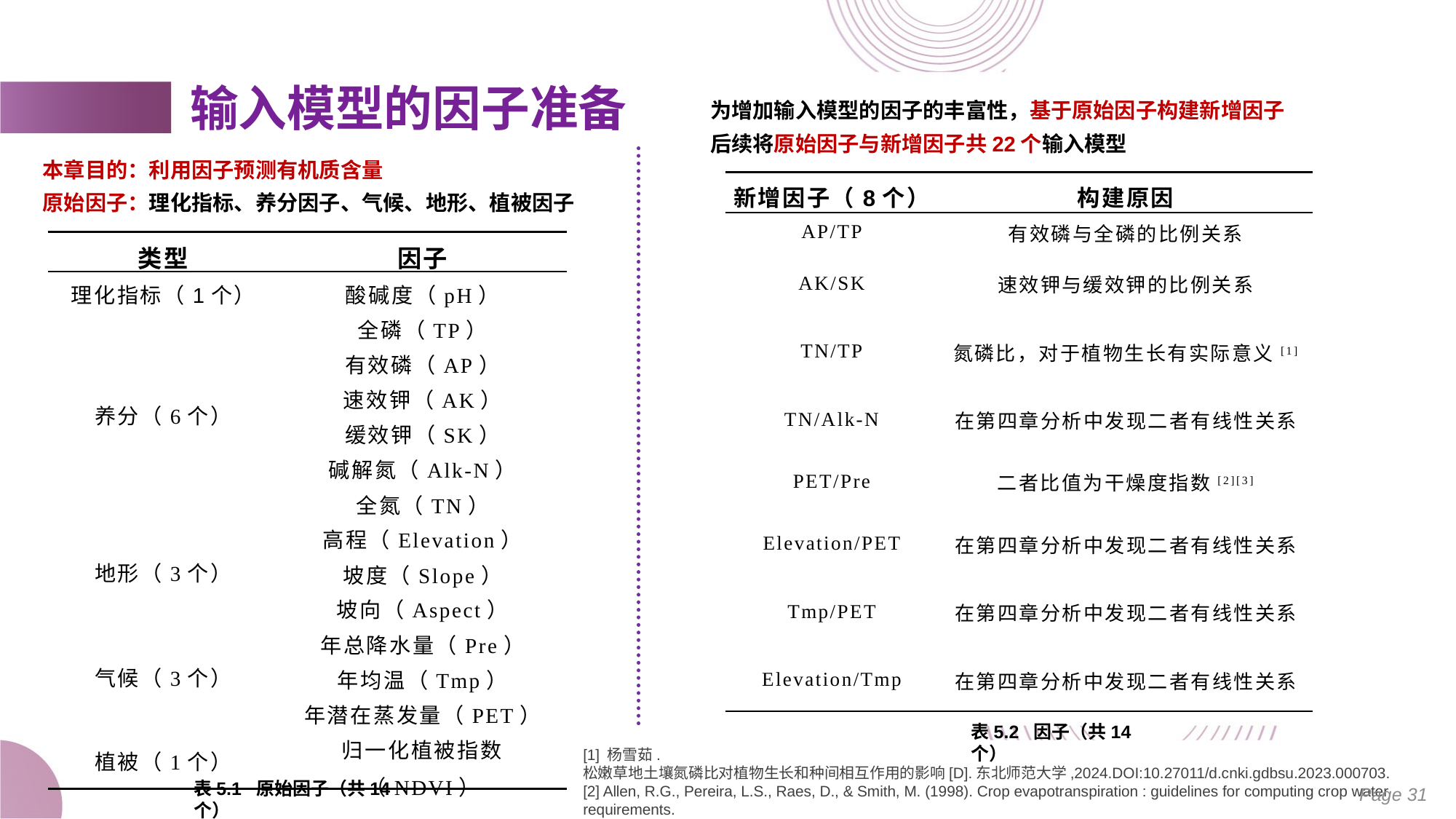

输入模型的因子准备
为增加输入模型的因子的丰富性，基于原始因子构建新增因子
后续将原始因子与新增因子共22个输入模型
本章目的：利用因子预测有机质含量
原始因子：理化指标、养分因子、气候、地形、植被因子
| 新增因子（8个） | 构建原因 |
| --- | --- |
| AP/TP | 有效磷与全磷的比例关系 |
| AK/SK | 速效钾与缓效钾的比例关系 |
| TN/TP | 氮磷比，对于植物生长有实际意义[1] |
| TN/Alk-N | 在第四章分析中发现二者有线性关系 |
| PET/Pre | 二者比值为干燥度指数[2][3] |
| Elevation/PET | 在第四章分析中发现二者有线性关系 |
| Tmp/PET | 在第四章分析中发现二者有线性关系 |
| Elevation/Tmp | 在第四章分析中发现二者有线性关系 |
| 类型 | 因子 |
| --- | --- |
| 理化指标（1个） | 酸碱度（pH） |
| 养分（6个） | 全磷（TP） |
|  | 有效磷（AP） |
|  | 速效钾（AK） |
|  | 缓效钾（SK） |
|  | 碱解氮（Alk-N） |
|  | 全氮（TN） |
| 地形（3个） | 高程（Elevation） |
|  | 坡度（Slope） |
|  | 坡向（Aspect） |
| 气候（3个） | 年总降水量（Pre） |
|  | 年均温（Tmp） |
|  | 年潜在蒸发量（PET） |
| 植被（1个） | 归一化植被指数（NDVI） |
表5.2  因子（共14个）
[1] 杨雪茹. 松嫩草地土壤氮磷比对植物生长和种间相互作用的影响[D].东北师范大学,2024.DOI:10.27011/d.cnki.gdbsu.2023.000703.
[2] Allen, R.G., Pereira, L.S., Raes, D., & Smith, M. (1998). Crop evapotranspiration : guidelines for computing crop water requirements.
[3] 王利平,文明,宋进喜,等.1961—2014年中国干燥度指数的时空变化研究[J].自然资源学报,2016,31(09):1488-1498.
表5.1  原始因子（共14个）
Page 31